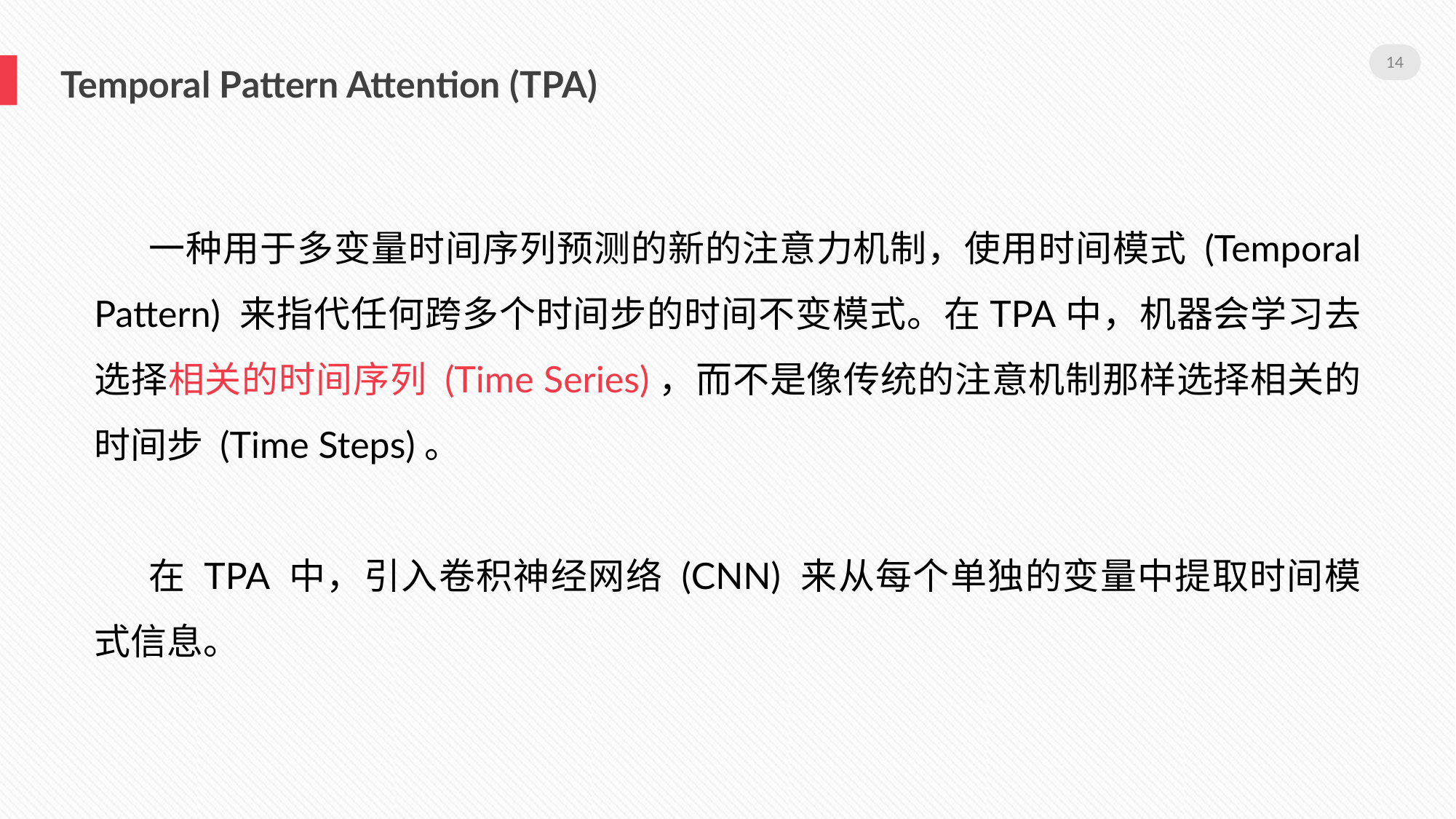

14
Temporal Pattern Attention (TPA)
一种用于多变量时间序列预测的新的注意力机制，使用时间模式 (Temporal Pattern) 来指代任何跨多个时间步的时间不变模式。在TPA中，机器会学习去选择相关的时间序列 (Time Series)，而不是像传统的注意机制那样选择相关的时间步 (Time Steps)。

在 TPA 中，引入卷积神经网络 (CNN) 来从每个单独的变量中提取时间模式信息。